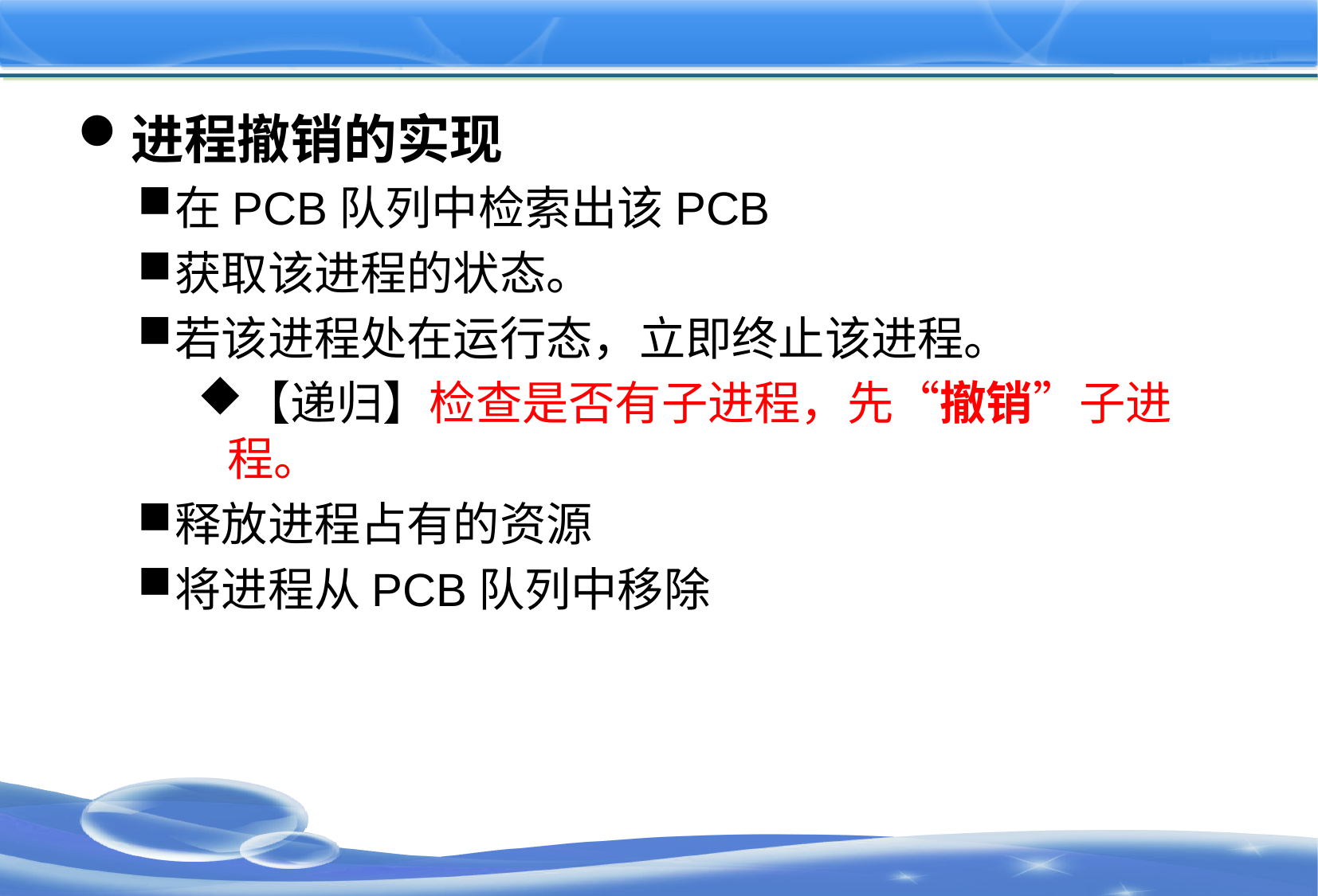

#
进程撤销的实现
在PCB队列中检索出该PCB
获取该进程的状态。
若该进程处在运行态，立即终止该进程。
【递归】检查是否有子进程，先“撤销”子进程。
释放进程占有的资源
将进程从PCB队列中移除